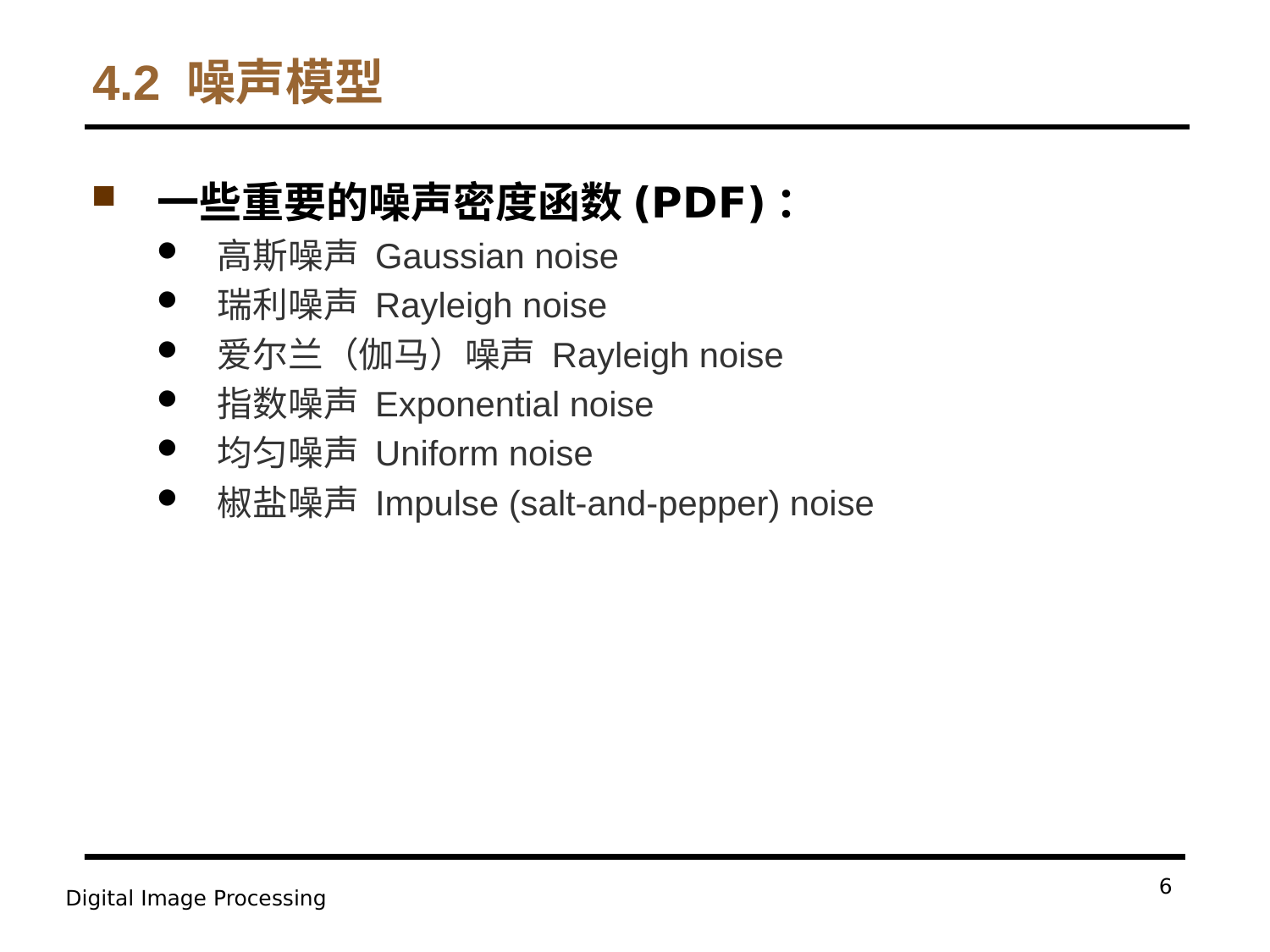

# 4.2 噪声模型

一些重要的噪声密度函数(PDF)：
高斯噪声 Gaussian noise
瑞利噪声 Rayleigh noise
爱尔兰（伽马）噪声 Rayleigh noise
指数噪声 Exponential noise
均匀噪声 Uniform noise
椒盐噪声 Impulse (salt-and-pepper) noise
6
Digital Image Processing